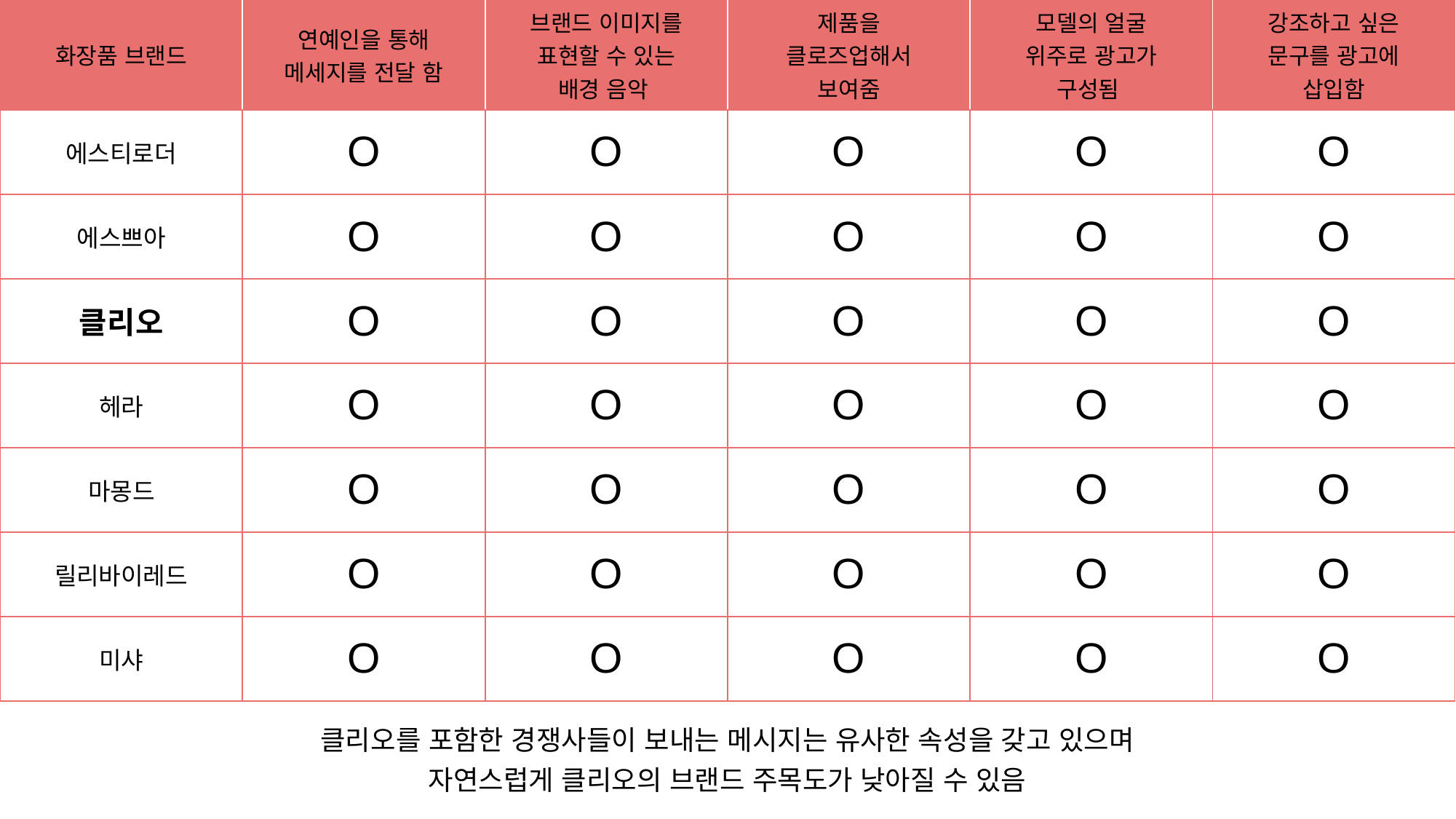

| 화장품 브랜드 | 연예인을 통해 메세지를 전달 함 | 브랜드 이미지를 표현할 수 있는 배경 음악 | 제품을 클로즈업해서 보여줌 | 모델의 얼굴 위주로 광고가 구성됨 | 강조하고 싶은 문구를 광고에 삽입함 |
| --- | --- | --- | --- | --- | --- |
| 에스티로더 | O | O | O | O | O |
| 에스쁘아 | O | O | O | O | O |
| 클리오 | O | O | O | O | O |
| 헤라 | O | O | O | O | O |
| 마몽드 | O | O | O | O | O |
| 릴리바이레드 | O | O | O | O | O |
| 미샤 | O | O | O | O | O |

클리오를 포함한 경쟁사들이 보내는 메시지는 유사한 속성을 갖고 있으며

자연스럽게 클리오의 브랜드 주목도가 낮아질 수 있음